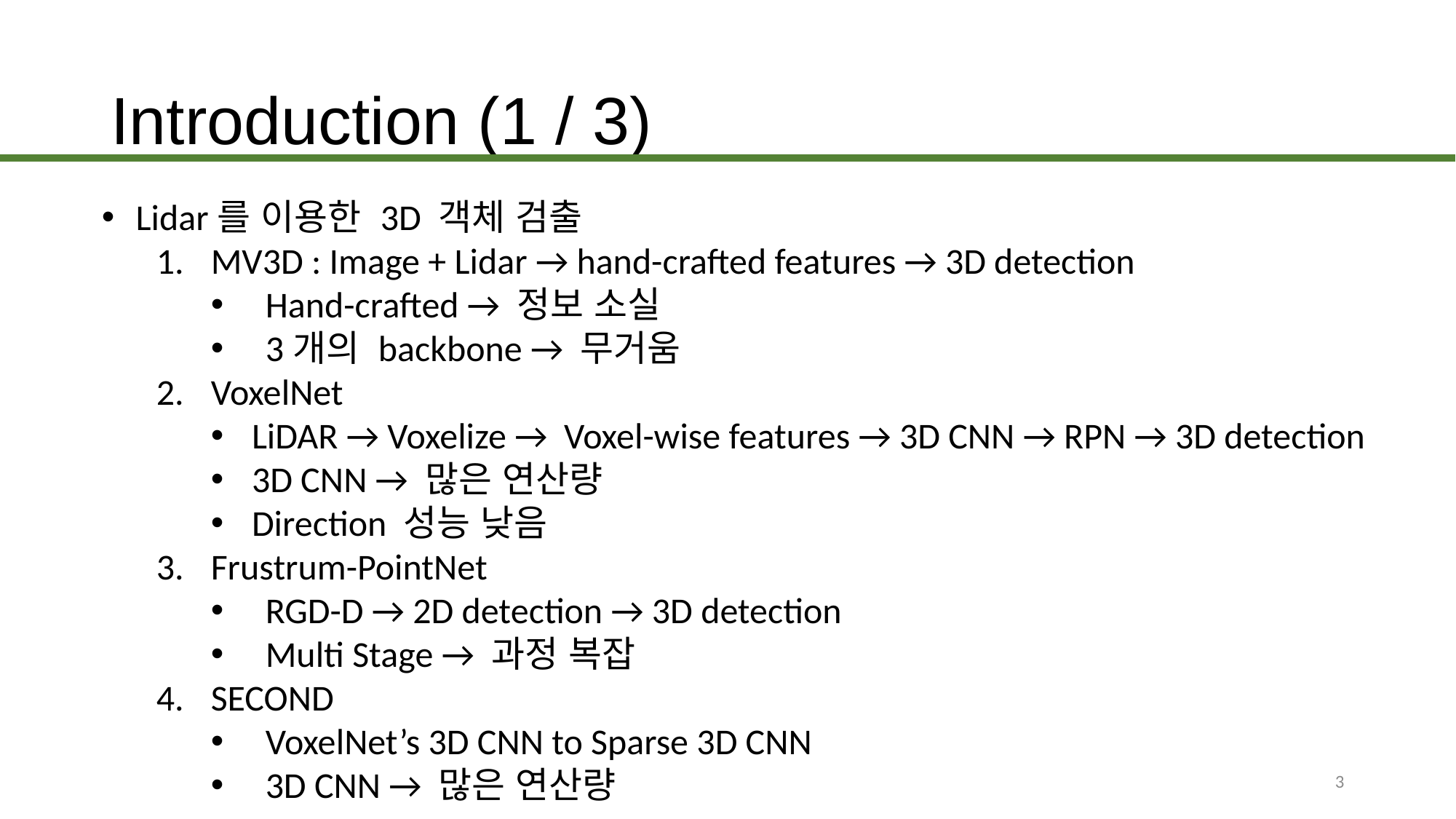

# Introduction (1 / 3)
Lidar를 이용한 3D 객체 검출
MV3D : Image + Lidar → hand-crafted features → 3D detection
Hand-crafted → 정보 소실
3개의 backbone → 무거움
VoxelNet
LiDAR → Voxelize →  Voxel-wise features → 3D CNN → RPN → 3D detection
3D CNN → 많은 연산량
Direction 성능 낮음
Frustrum-PointNet
RGD-D → 2D detection → 3D detection
Multi Stage → 과정 복잡
SECOND
VoxelNet’s 3D CNN to Sparse 3D CNN
3D CNN → 많은 연산량

3